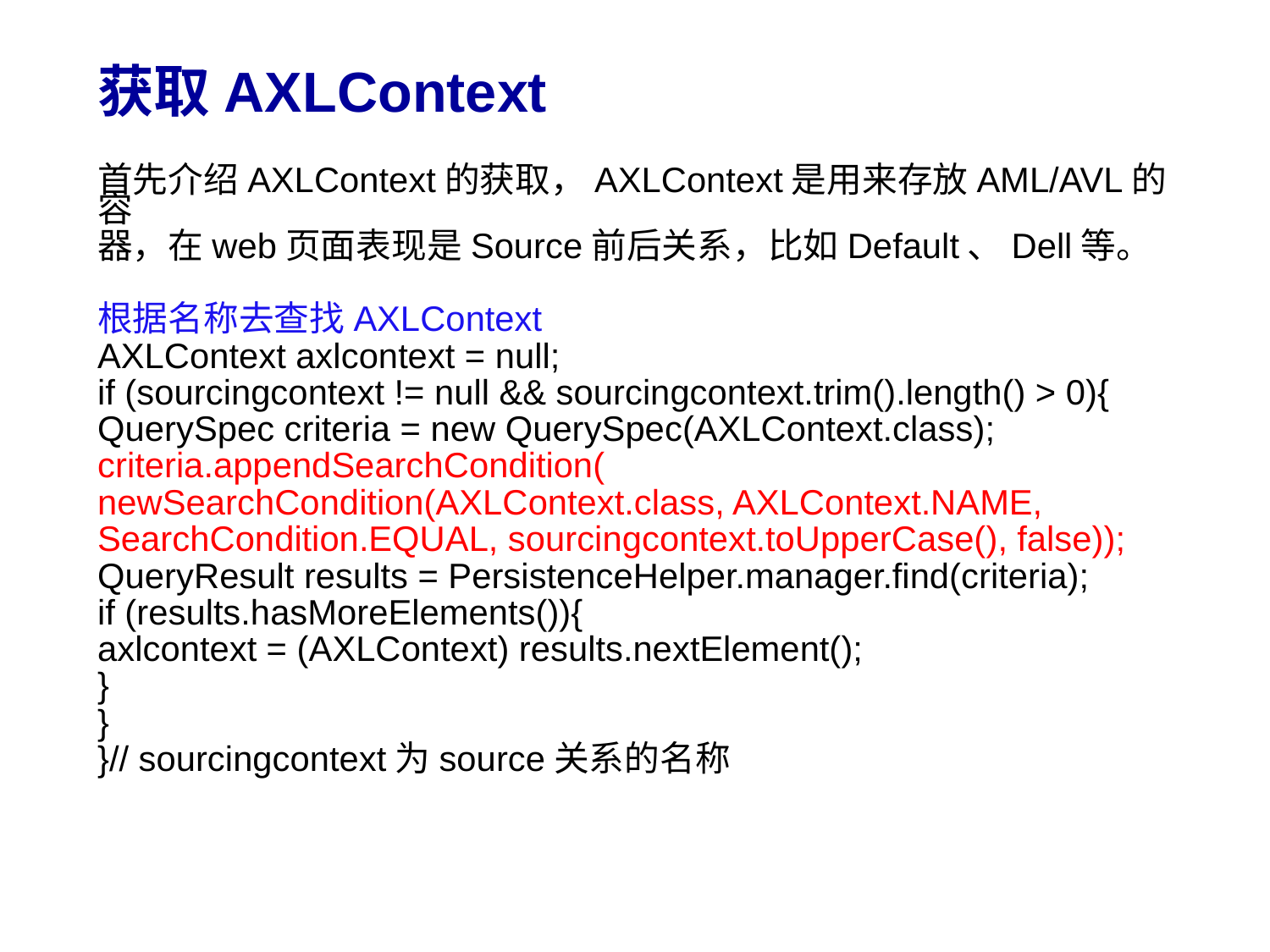

# 获取AXLContext
首先介绍AXLContext的获取，AXLContext是用来存放AML/AVL的容
器，在web页面表现是Source前后关系，比如Default、Dell等。

根据名称去查找AXLContext
AXLContext axlcontext = null;
if (sourcingcontext != null && sourcingcontext.trim().length() > 0){
QuerySpec criteria = new QuerySpec(AXLContext.class);
criteria.appendSearchCondition(
newSearchCondition(AXLContext.class, AXLContext.NAME,
SearchCondition.EQUAL, sourcingcontext.toUpperCase(), false));
QueryResult results = PersistenceHelper.manager.find(criteria);
if (results.hasMoreElements()){
axlcontext = (AXLContext) results.nextElement();
}
}
}// sourcingcontext为source关系的名称